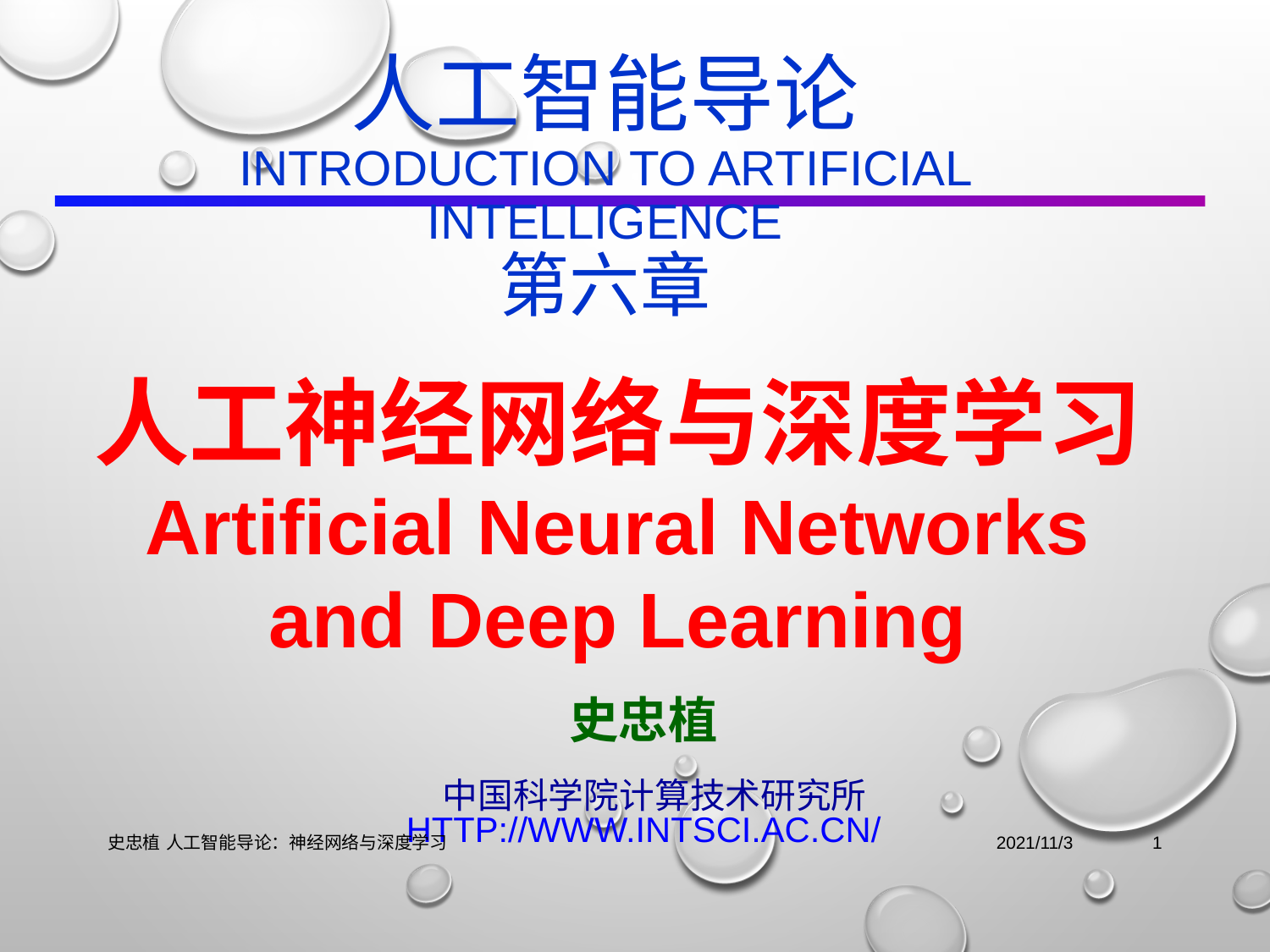

# 人工智能导论 Introduction to Artificial Intelligence 第六章
人工神经网络与深度学习
Artificial Neural Networks and Deep Learning
史忠植

  中国科学院计算技术研究所
http://www.intsci.ac.cn/
史忠植 人工智能导论：神经网络与深度学习
2021/11/3
1